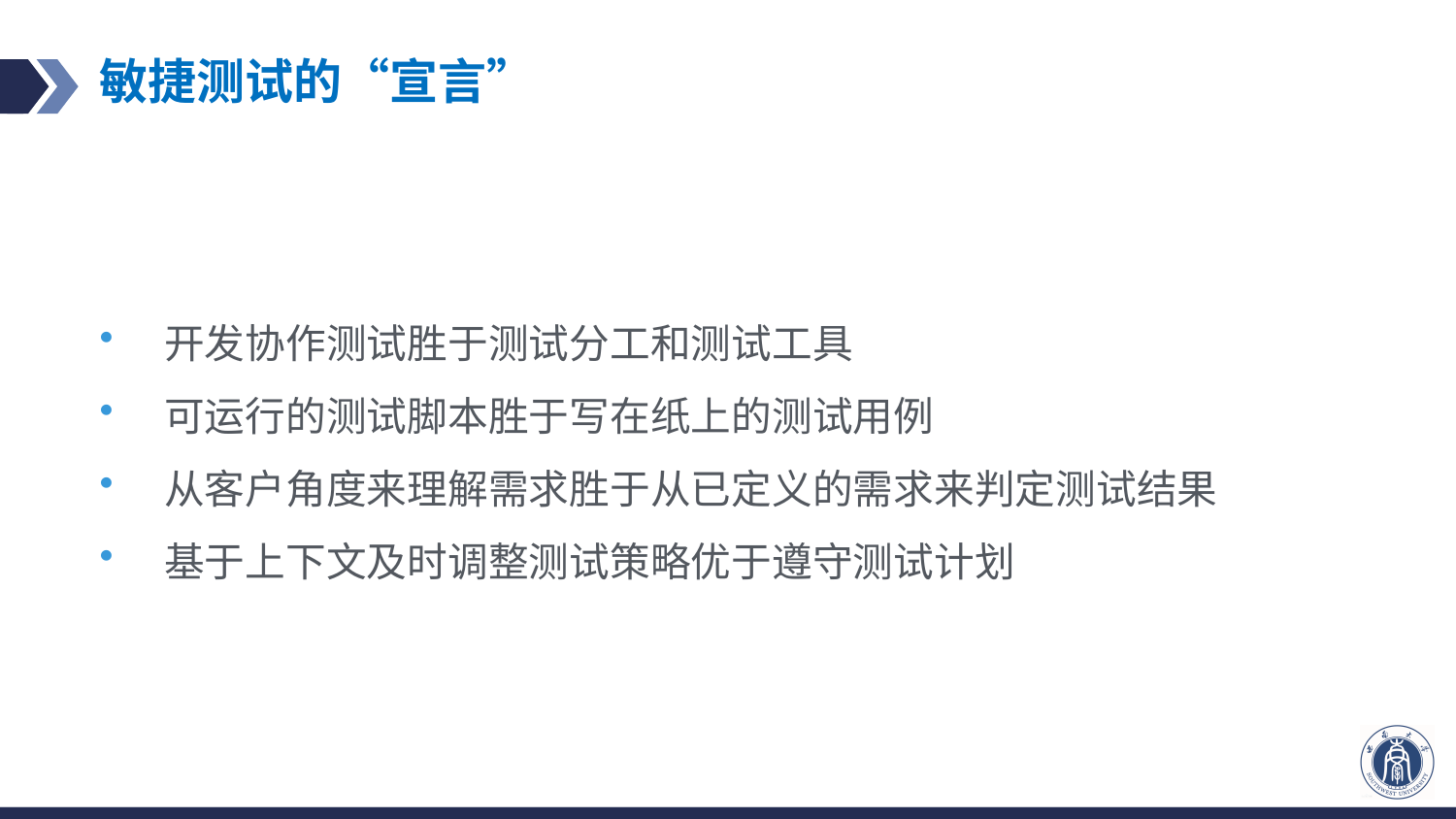

# 敏捷测试的“宣言”
开发协作测试胜于测试分工和测试工具
可运行的测试脚本胜于写在纸上的测试用例
从客户角度来理解需求胜于从已定义的需求来判定测试结果
基于上下文及时调整测试策略优于遵守测试计划